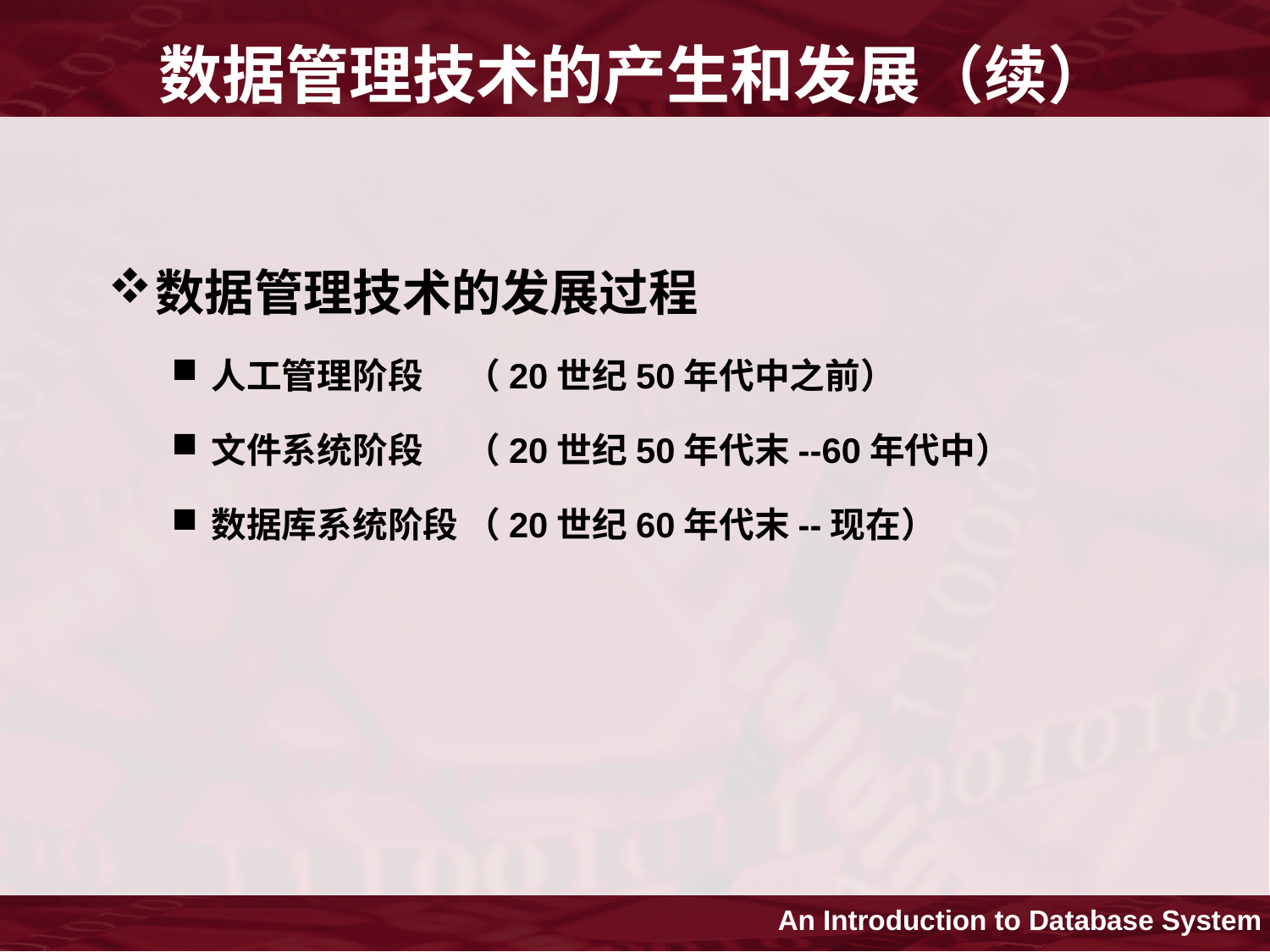

# 数据管理技术的产生和发展（续）

数据管理技术的发展过程
人工管理阶段	（20世纪50年代中之前）
文件系统阶段	（20世纪50年代末--60年代中）
数据库系统阶段	（20世纪60年代末--现在）